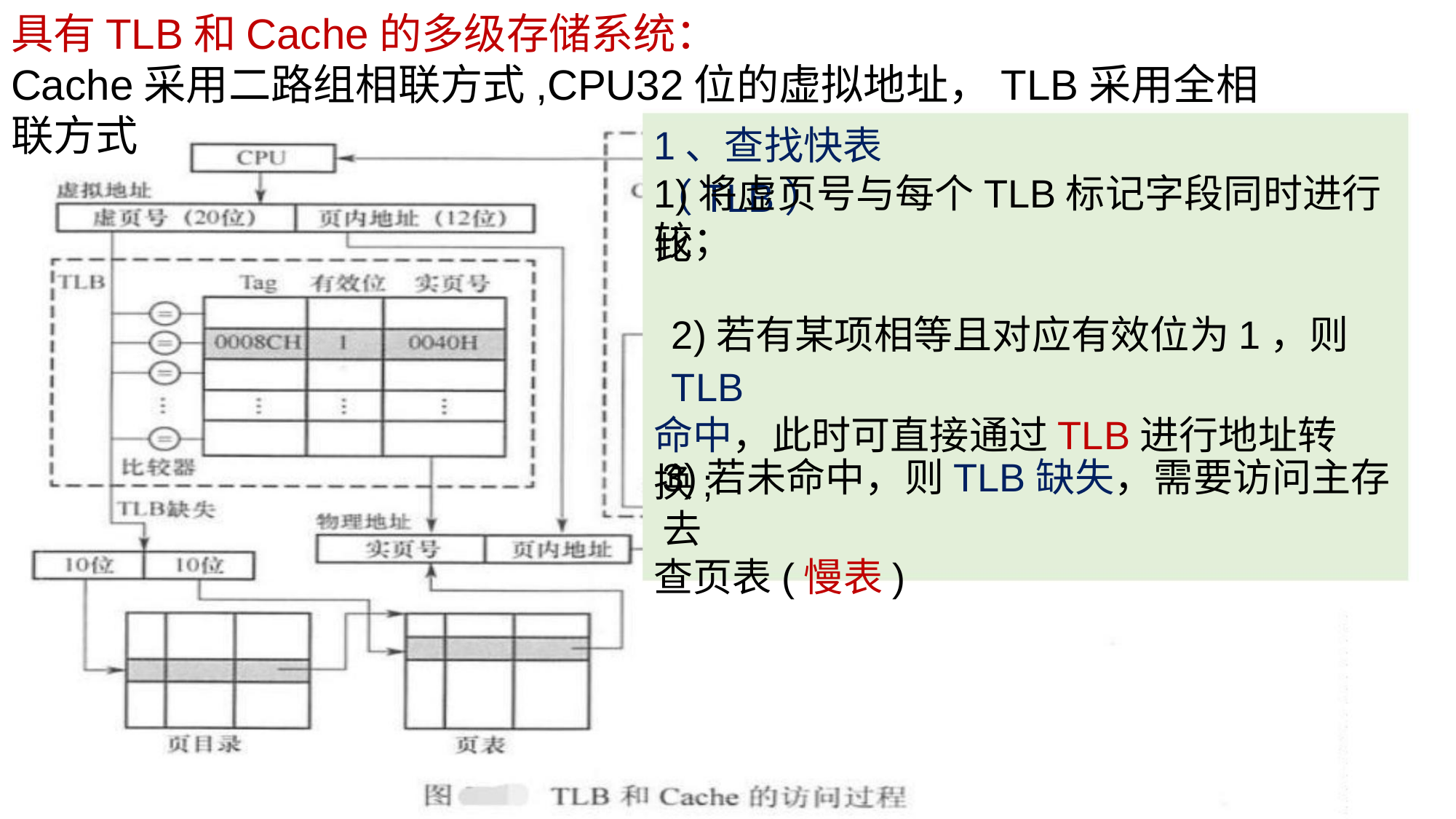

具有TLB和Cache的多级存储系统：
Cache采用二路组相联方式,CPU32位的虚拟地址，TLB采用全相联方式
1、查找快表（TLB）
1)将虚页号与每个TLB标记字段同时进行比
较；
2)若有某项相等且对应有效位为1，则TLB
命中，此时可直接通过TLB进行地址转换;
3)若未命中，则TLB缺失，需要访问主存去
查页表(慢表)